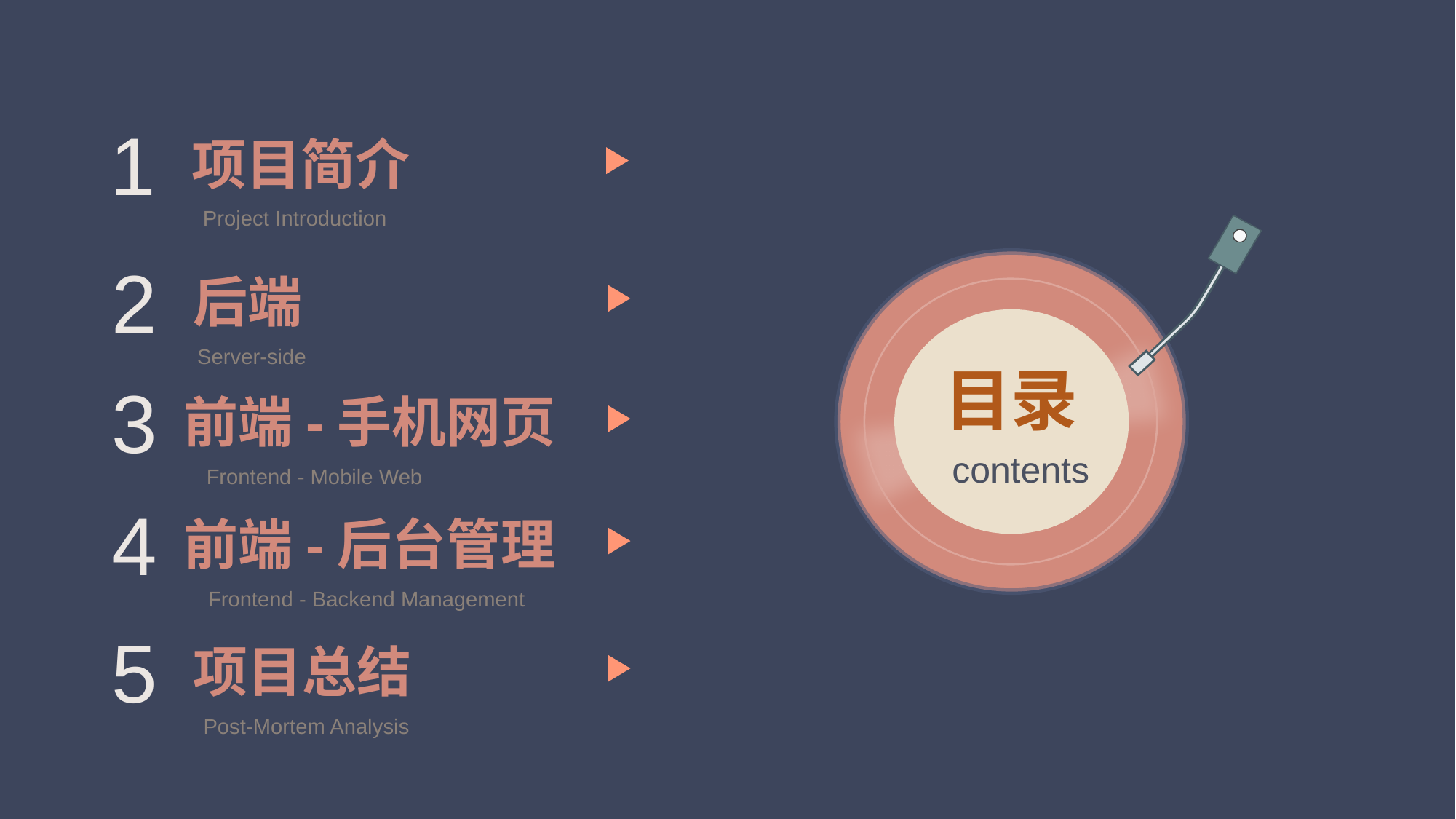

1
项目简介

Project Introduction

2

目录
contents

后端

Server-side
3
前端-手机网页

Frontend - Mobile Web
4
前端-后台管理

Frontend - Backend Management
5
项目总结

Post-Mortem Analysis